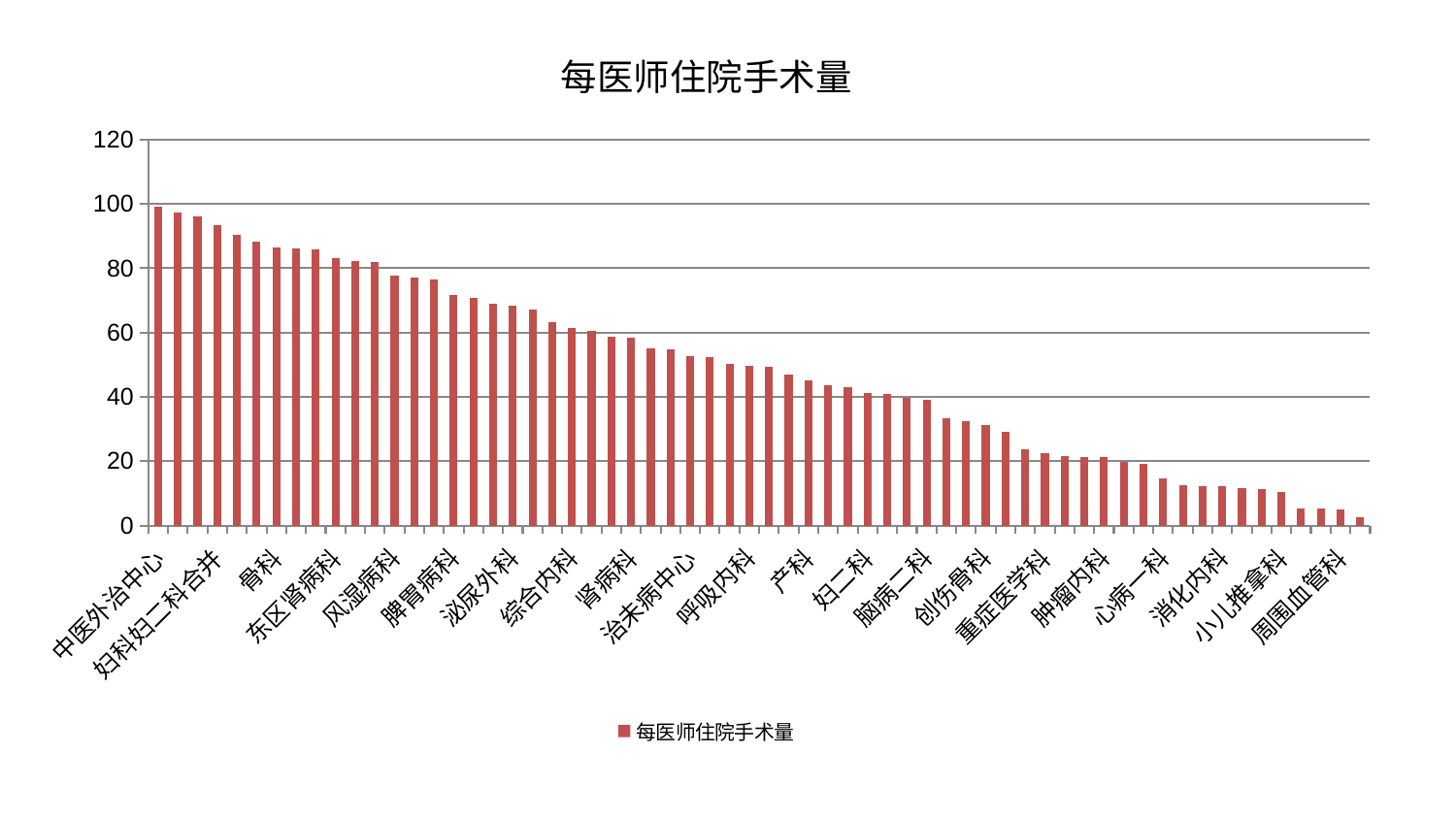

### Chart: 每医师住院手术量

| Category | 每医师住院手术量 |
|---|---|
| 中医外治中心 | 99.05047382689753 |
| 口腔科 | 97.39978975509231 |
| 针灸科 | 96.15295464869236 |
| 妇科妇二科合并 | 93.47479814321113 |
| 东区重症医学科 | 90.35095485625362 |
| 西区重症医学科 | 88.19948665971458 |
| 骨科 | 86.47978295179304 |
| 皮肤科 | 86.15691142759027 |
| 康复科 | 85.7967713126303 |
| 东区肾病科 | 83.0339667415855 |
| 神经外科 | 82.38742057251622 |
| 脑病一科 | 81.91975653723699 |
| 风湿病科 | 77.87159062033466 |
| 心病三科 | 77.021989931699 |
| 神经内科 | 76.40132036283379 |
| 脾胃病科 | 71.80801163510566 |
| 心病四科 | 70.7866178220278 |
| 肛肠科 | 68.97507627312676 |
| 泌尿外科 | 68.28822864924646 |
| 医院 | 67.30240883098027 |
| 心血管内科 | 63.252493447557036 |
| 综合内科 | 61.42788558723809 |
| 耳鼻喉科 | 60.40155418359008 |
| 内分泌科 | 58.572022032747384 |
| 肾病科 | 58.534093177637914 |
| 微创骨科 | 54.94262812399606 |
| 心病二科 | 54.891126068670395 |
| 治未病中心 | 52.70108164540175 |
| 脾胃科消化科合并 | 52.241053296862525 |
| 推拿科 | 50.17437739431991 |
| 呼吸内科 | 49.79612873466917 |
| 小儿骨科 | 49.38723312866311 |
| 乳腺甲状腺外科 | 46.995420114199796 |
| 产科 | 45.25915277216288 |
| 肝病科 | 43.51188760092133 |
| 中医经典科 | 42.97776216432585 |
| 妇二科 | 41.07990361201104 |
| 眼科 | 40.89293954371269 |
| 关节骨科 | 39.682949957414706 |
| 脑病二科 | 39.09652819386966 |
| 普通外科 | 33.362050677687385 |
| 身心医学科 | 32.30395091352341 |
| 创伤骨科 | 31.17485126889965 |
| 血液科 | 29.256020478455746 |
| 胸外科 | 23.54488615925272 |
| 重症医学科 | 22.575290516754155 |
| 男科 | 21.42694051175502 |
| 肝胆外科 | 21.412486886601954 |
| 肿瘤内科 | 21.356419825614136 |
| 脊柱骨科 | 19.919188917523467 |
| 儿科 | 19.032812288193846 |
| 心病一科 | 14.526356915031723 |
| 妇科 | 12.66051644437165 |
| 脑病三科 | 12.230589044236906 |
| 消化内科 | 12.22647867238058 |
| 肾脏内科 | 11.480705226870302 |
| 运动损伤骨科 | 11.257332019712107 |
| 小儿推拿科 | 10.34376189349626 |
| 老年医学科 | 5.213978900919747 |
| 显微骨科 | 5.201574747103588 |
| 周围血管科 | 4.975966734315929 |
| 美容皮肤科 | 2.6598194219747517 |
56